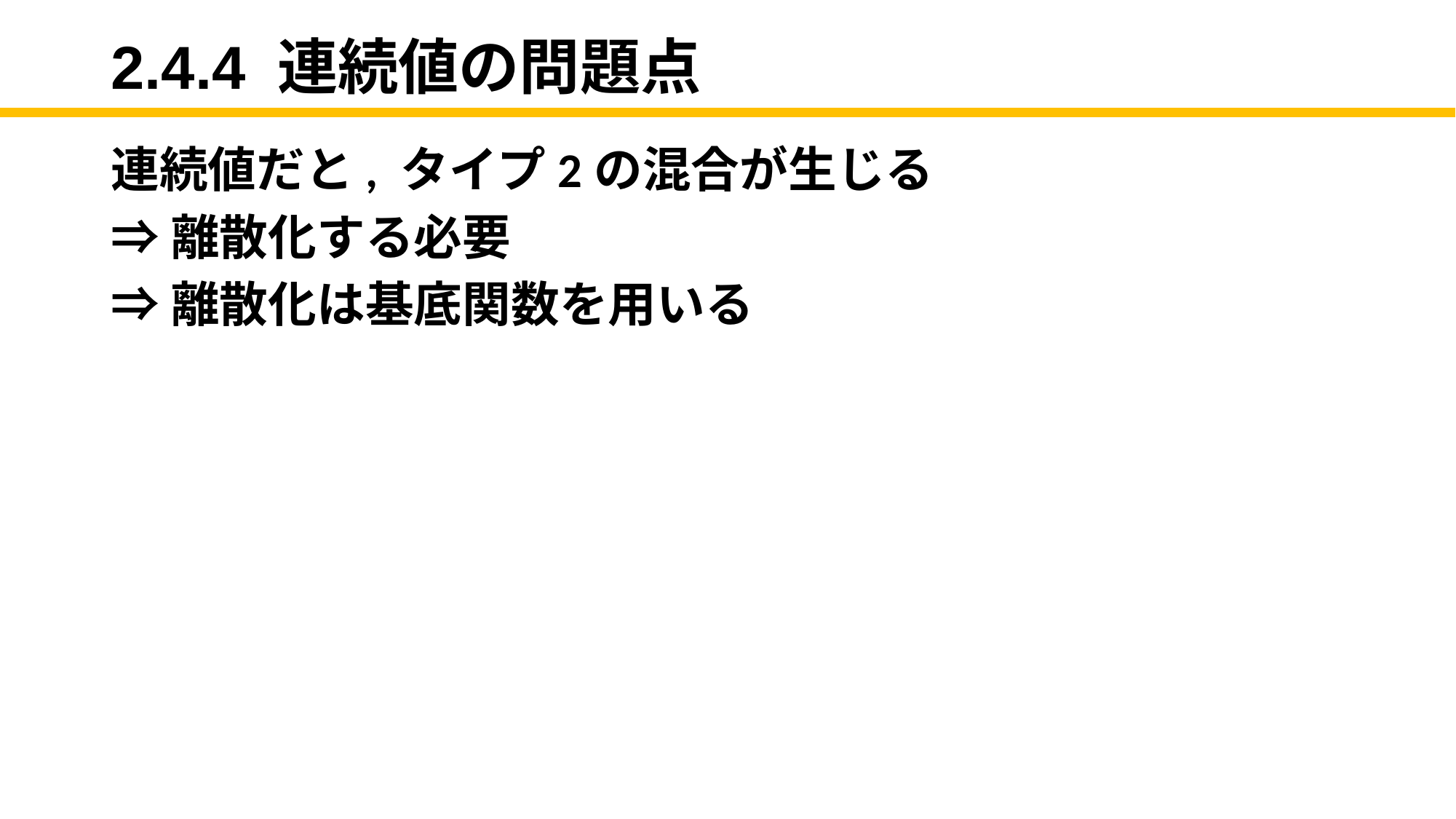

# 2.4.4 連続値の問題点
連続値だと, タイプ2の混合が生じる
⇒離散化する必要
⇒離散化は基底関数を用いる